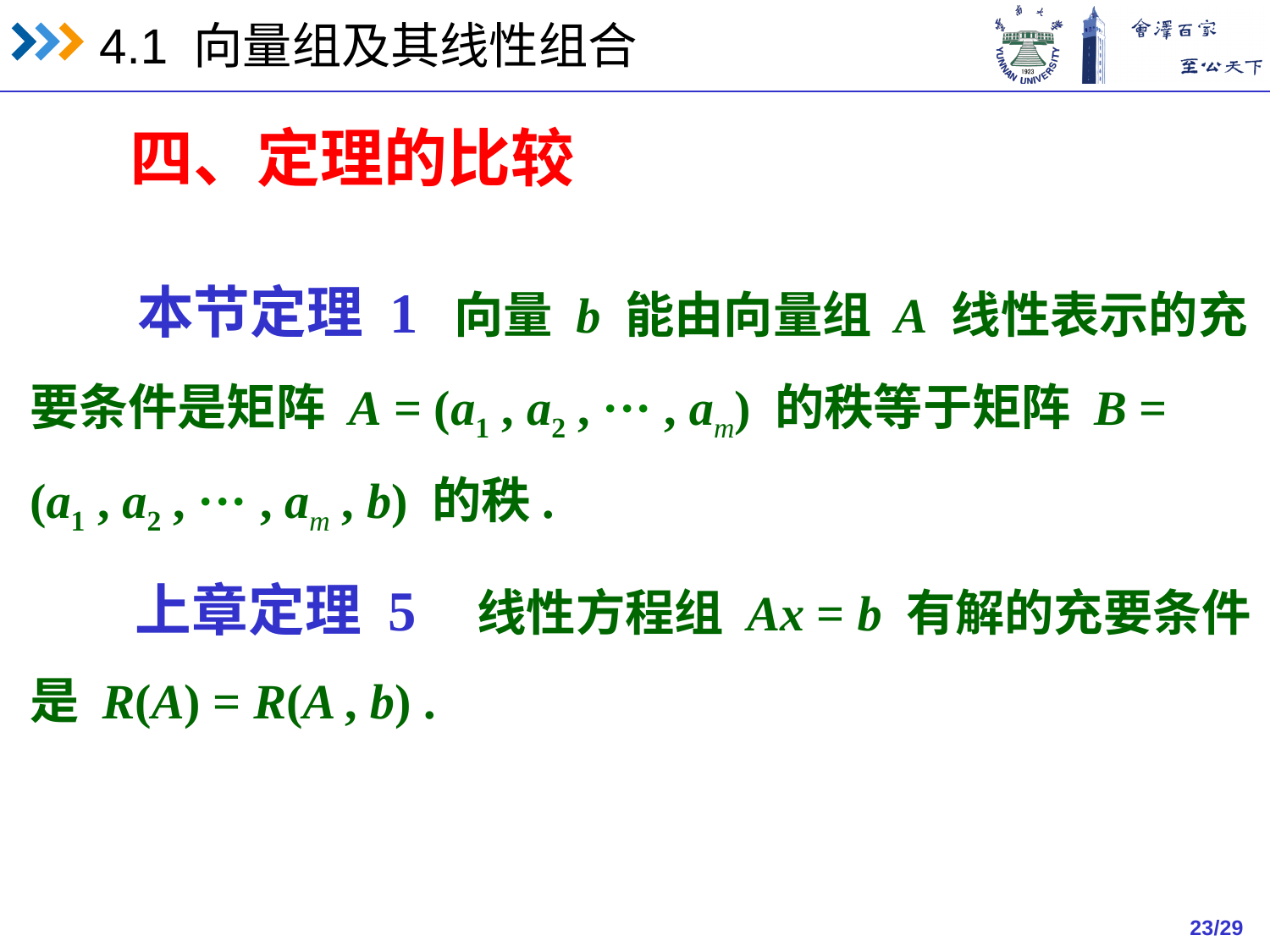

四、定理的比较
本节定理 1  向量 b 能由向量组 A 线性表示的充
要条件是矩阵 A = (a1 , a2 , ··· , am) 的秩等于矩阵 B =
(a1 , a2 , ··· , am , b) 的秩.
上章定理 5    线性方程组 Ax = b 有解的充要条件
是 R(A) = R(A , b) .